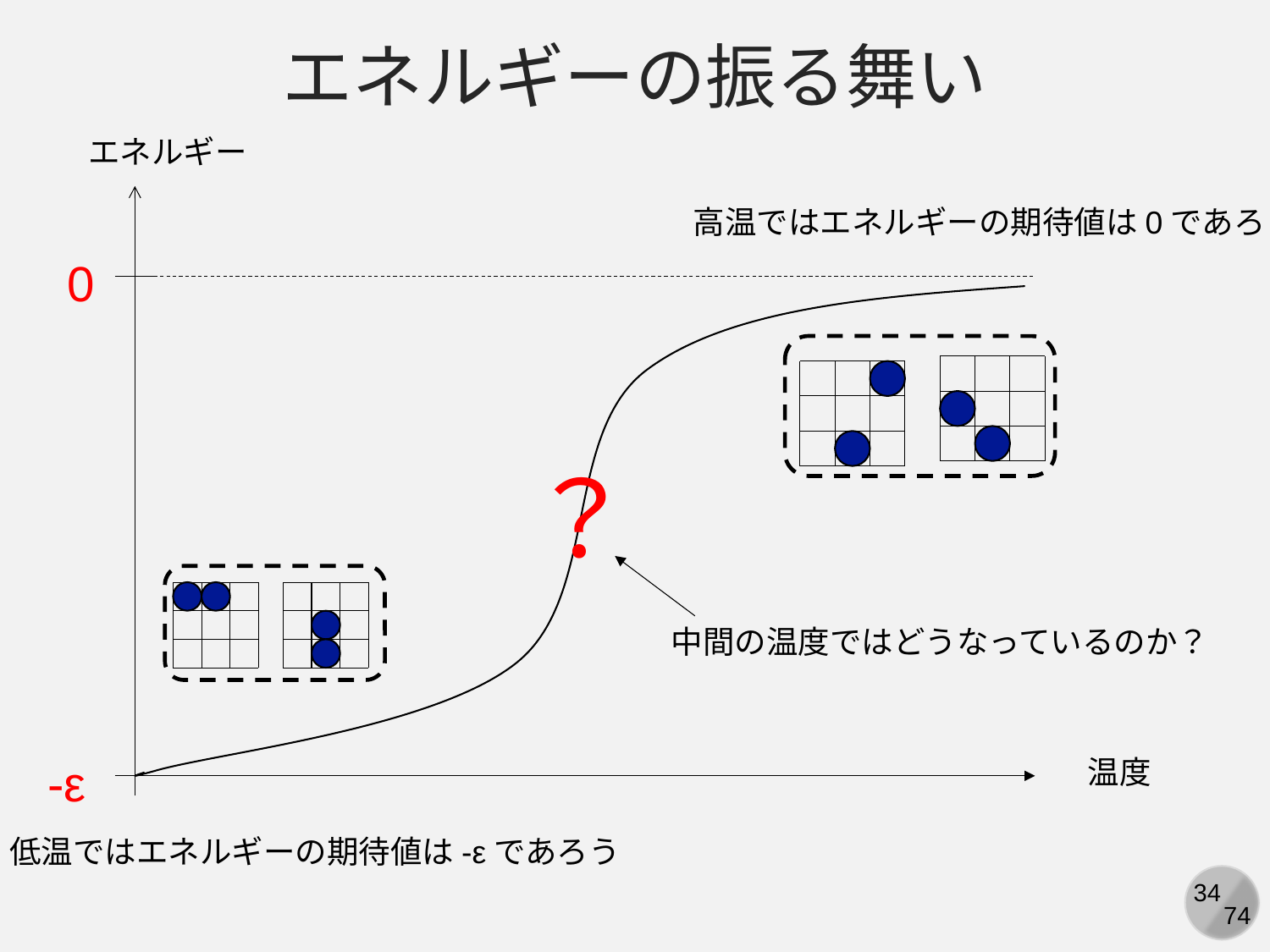

エネルギーの振る舞い
エネルギー
高温ではエネルギーの期待値は0であろう
0

？

中間の温度ではどうなっているのか？
-ε
温度
低温ではエネルギーの期待値は-εであろう